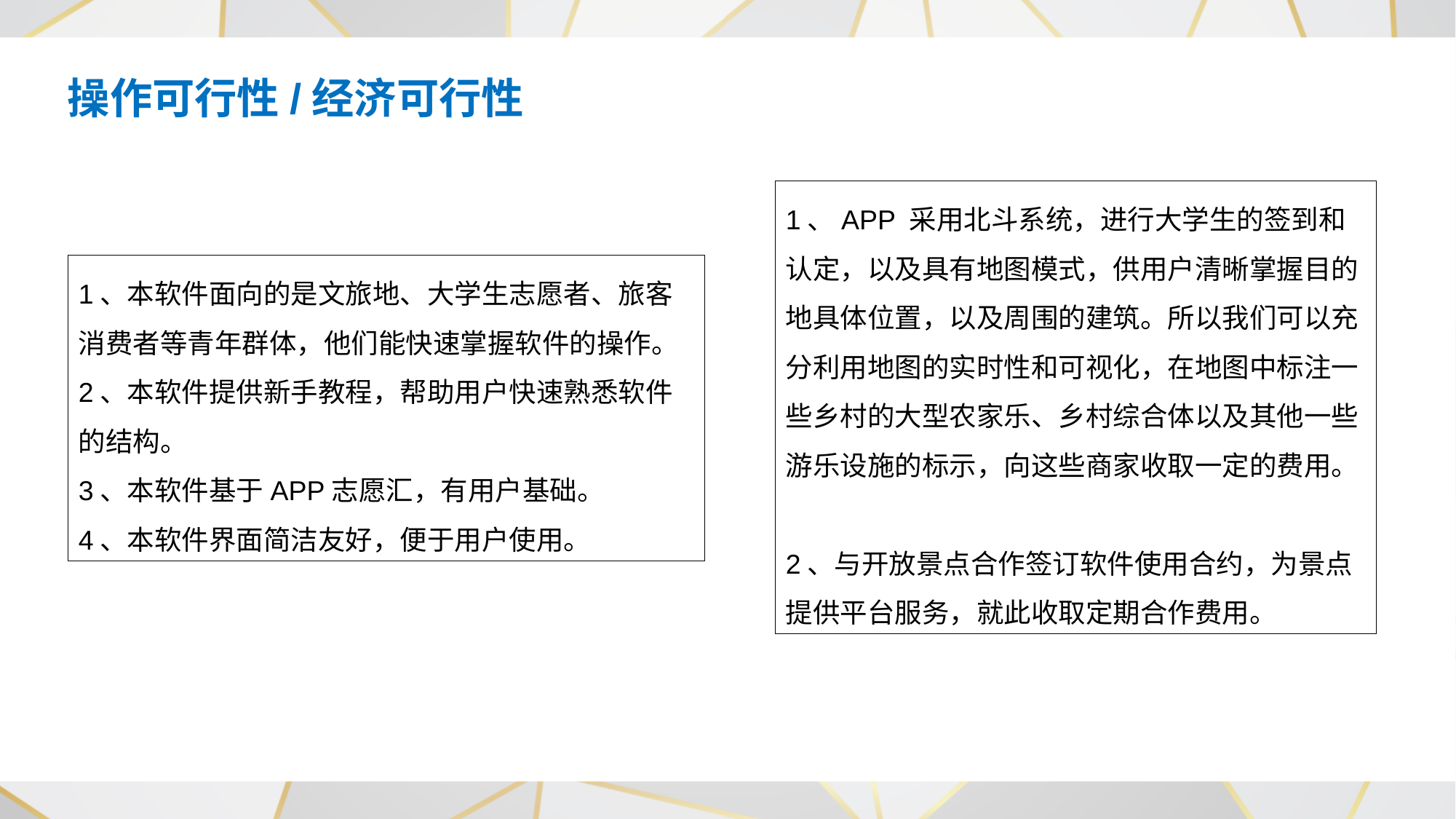

操作可行性/经济可行性
1、APP 采用北斗系统，进行大学生的签到和认定，以及具有地图模式，供用户清晰掌握目的地具体位置，以及周围的建筑。所以我们可以充分利用地图的实时性和可视化，在地图中标注一些乡村的大型农家乐、乡村综合体以及其他一些游乐设施的标示，向这些商家收取一定的费用。

2、与开放景点合作签订软件使用合约，为景点提供平台服务，就此收取定期合作费用。
1、本软件面向的是文旅地、大学生志愿者、旅客消费者等青年群体，他们能快速掌握软件的操作。
2、本软件提供新手教程，帮助用户快速熟悉软件的结构。
3、本软件基于APP志愿汇，有用户基础。
4、本软件界面简洁友好，便于用户使用。